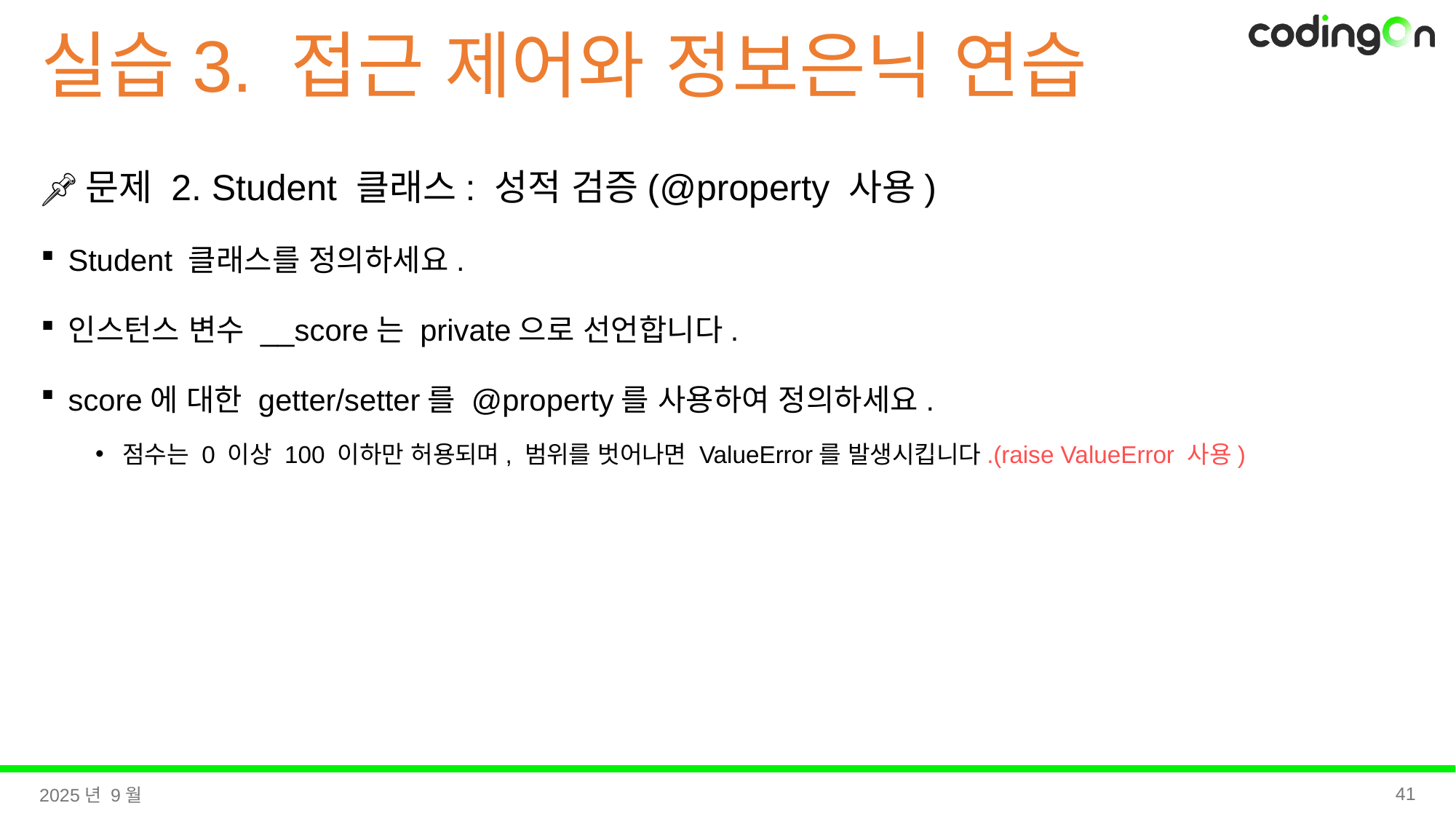

실습3. 접근 제어와 정보은닉 연습
📌문제 2. Student 클래스: 성적 검증(@property 사용)
Student 클래스를 정의하세요.
인스턴스 변수 __score는 private으로 선언합니다.
score에 대한 getter/setter를 @property를 사용하여 정의하세요.
점수는 0 이상 100 이하만 허용되며, 범위를 벗어나면 ValueError를 발생시킵니다.(raise ValueError 사용)
41
2025년 9월